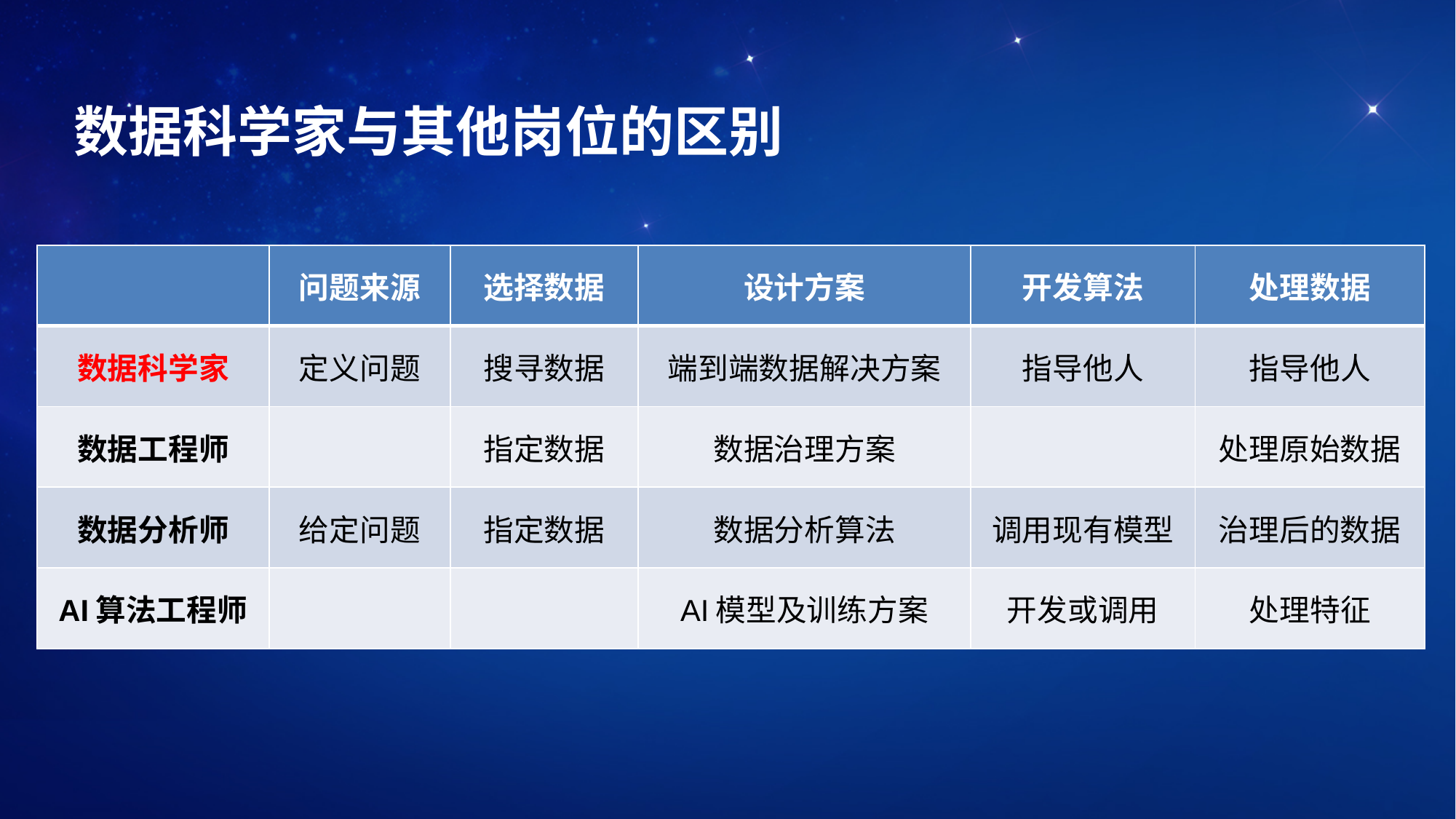

数据科学家与其他岗位的区别
|  | 问题来源 | 选择数据 | 设计方案 | 开发算法 | 处理数据 |
| --- | --- | --- | --- | --- | --- |
| 数据科学家 | 定义问题 | 搜寻数据 | 端到端数据解决方案 | 指导他人 | 指导他人 |
| 数据工程师 |  | 指定数据 | 数据治理方案 |  | 处理原始数据 |
| 数据分析师 | 给定问题 | 指定数据 | 数据分析算法 | 调用现有模型 | 治理后的数据 |
| AI算法工程师 |  |  | AI模型及训练方案 | 开发或调用 | 处理特征 |